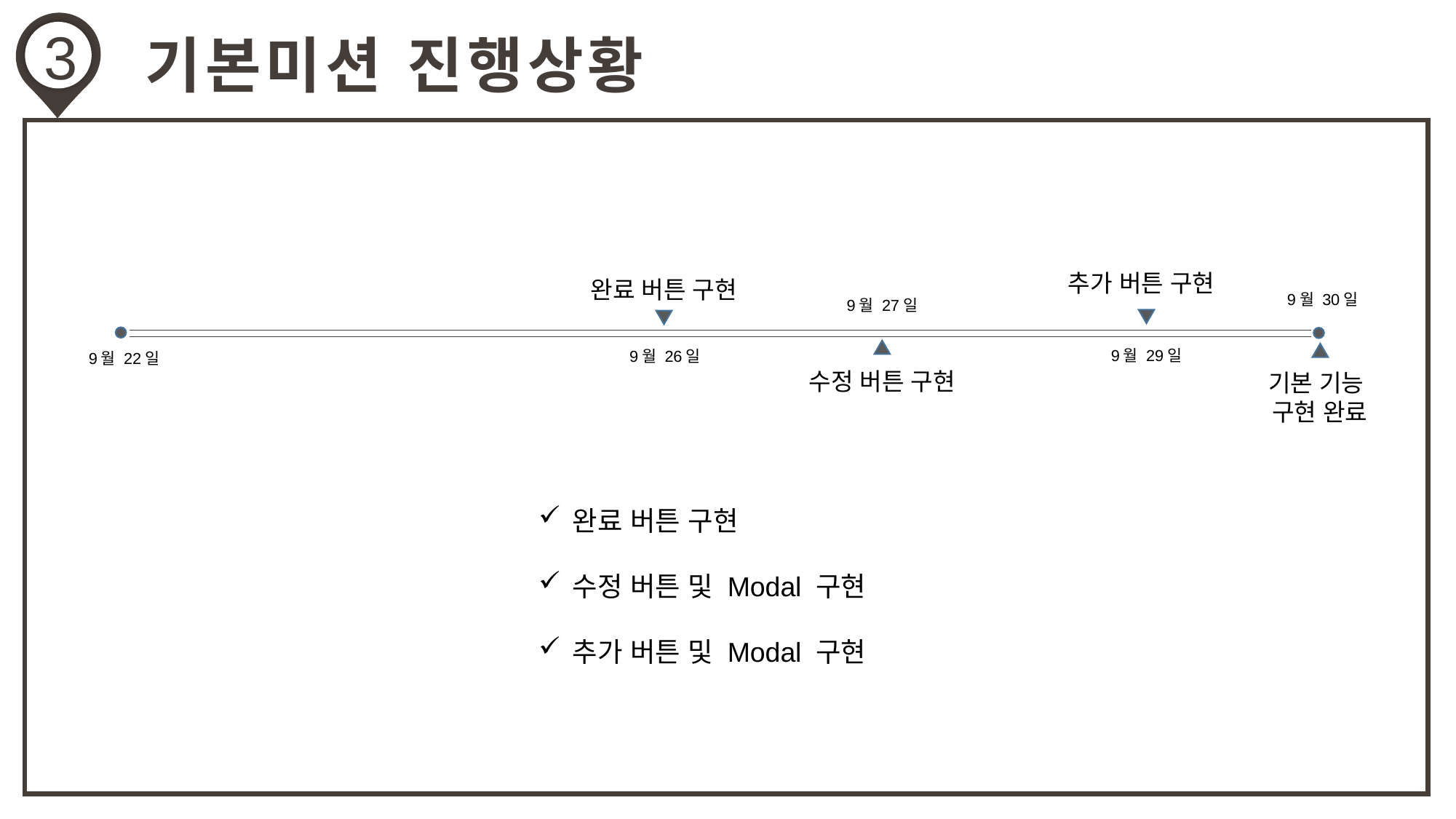

3
기본미션 진행상황
추가 버튼 구현
완료 버튼 구현
9월 30일
9월 27일

9월 29일
9월 26일
9월 22일

수정 버튼 구현
기본 기능
구현 완료
완료 버튼 구현

수정 버튼 및 Modal 구현

추가 버튼 및 Modal 구현